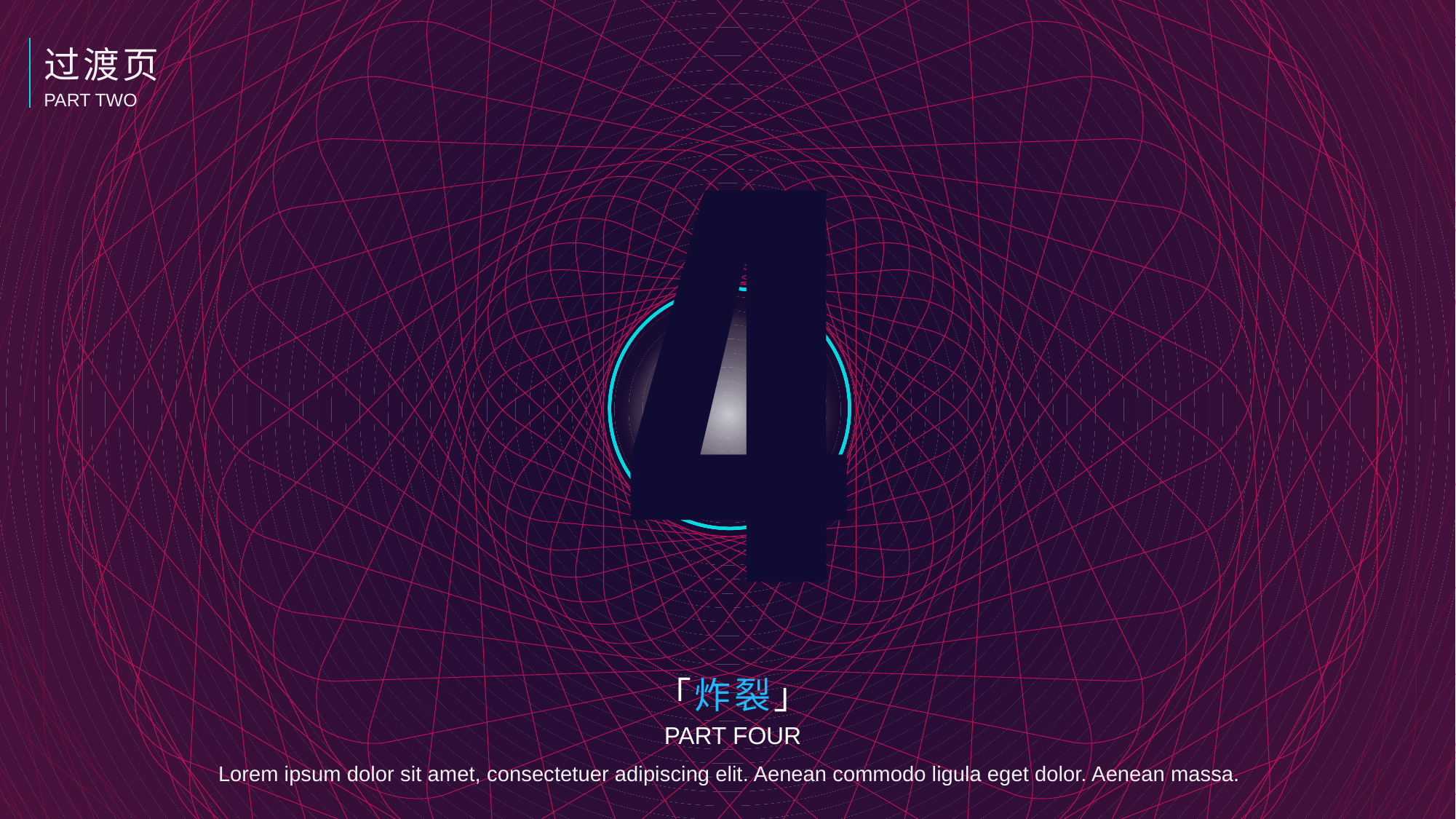

过渡页
PART TWO
4
「炸裂」
PART FOUR
Lorem ipsum dolor sit amet, consectetuer adipiscing elit. Aenean commodo ligula eget dolor. Aenean massa.